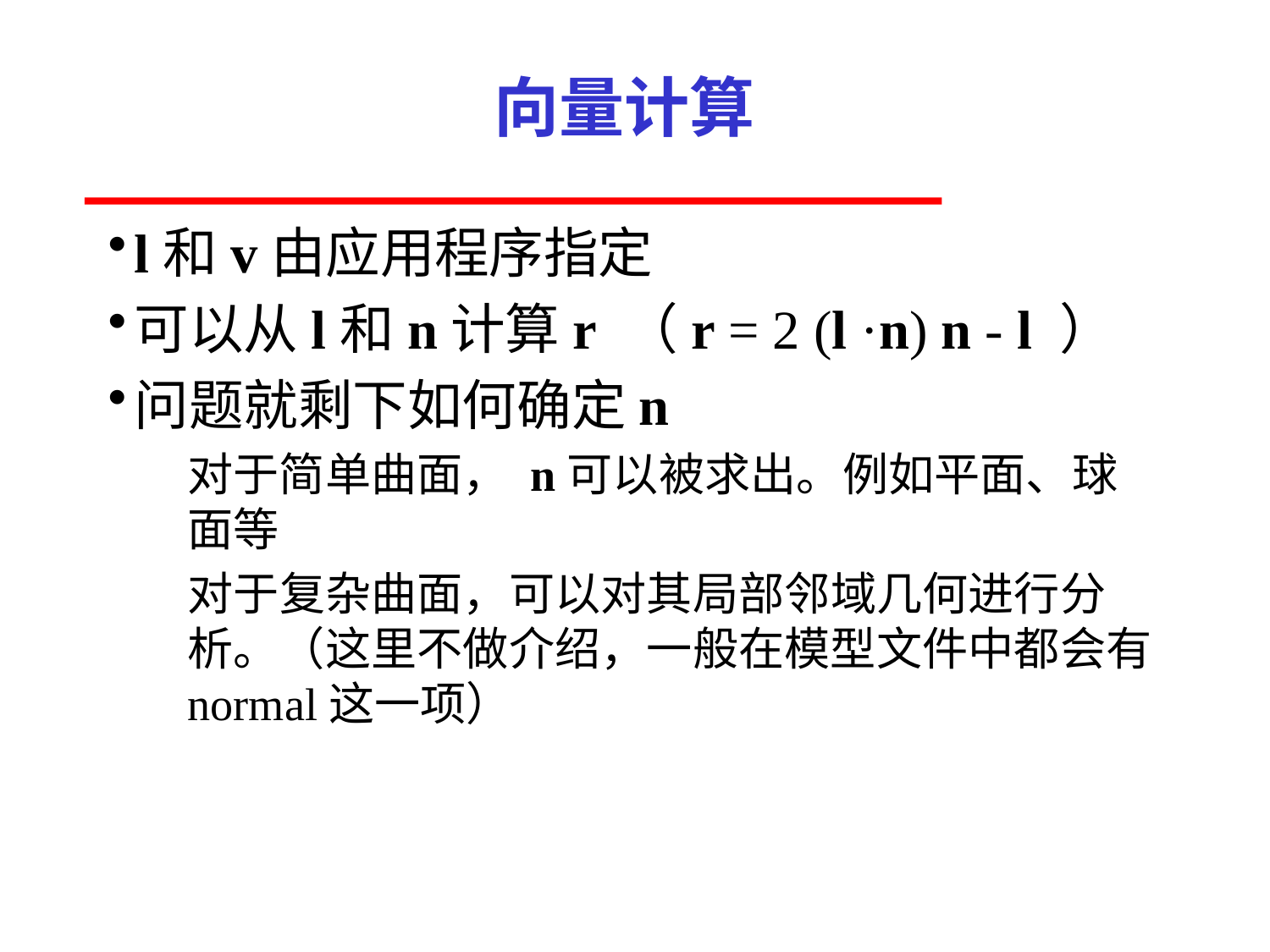

# 向量计算
l和v由应用程序指定
可以从l和n计算r （r = 2 (l ·n) n - l ）
问题就剩下如何确定n
对于简单曲面， n可以被求出。例如平面、球面等
对于复杂曲面，可以对其局部邻域几何进行分析。（这里不做介绍，一般在模型文件中都会有normal这一项）
64